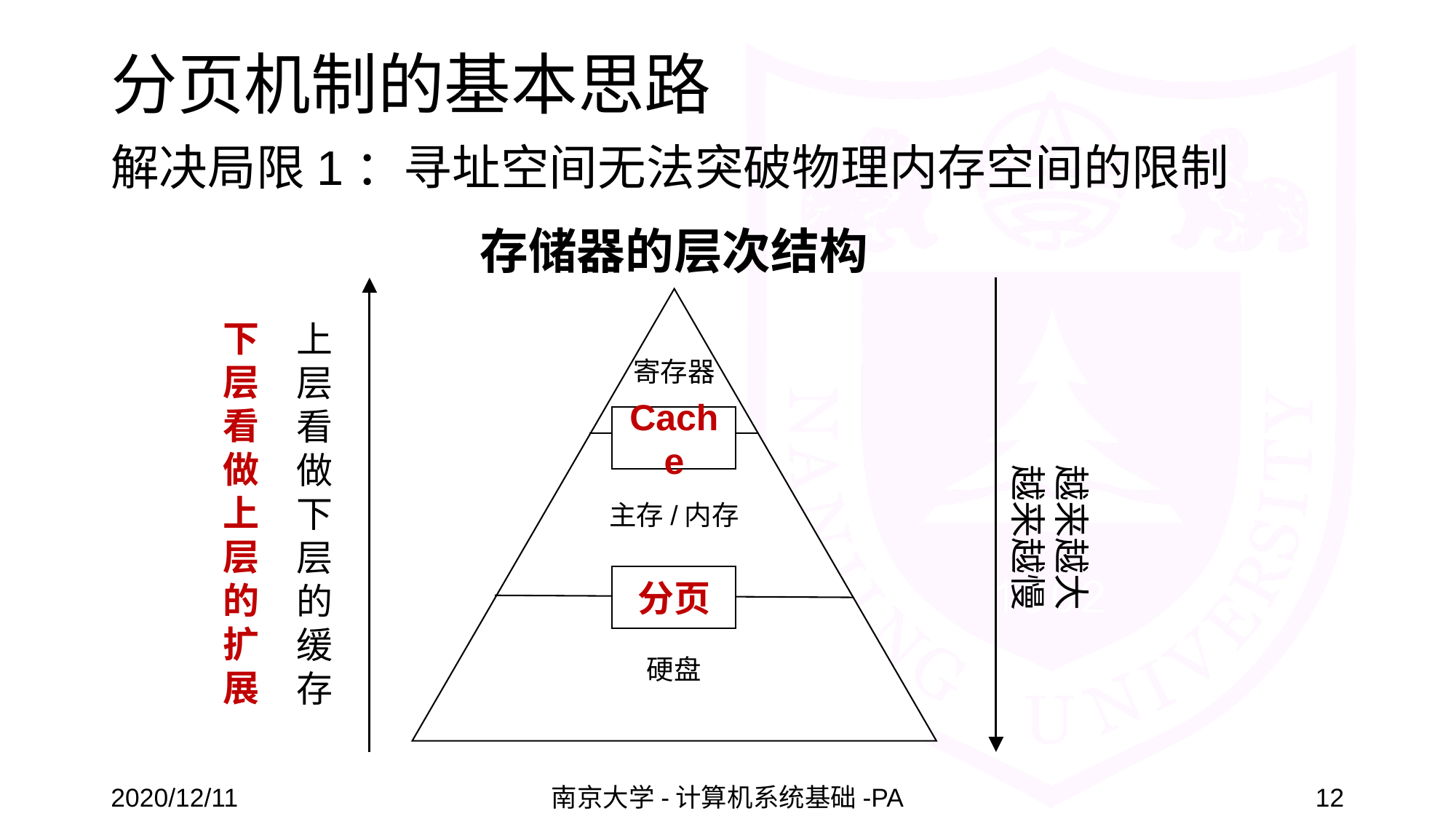

# 分页机制的基本思路
解决局限1：寻址空间无法突破物理内存空间的限制
存储器的层次结构

下层看做上层的扩展
上层看做下层的缓存
寄存器
Cache
越来越大
越来越慢
主存/内存
分页
硬盘
2020/12/11
南京大学-计算机系统基础-PA
12